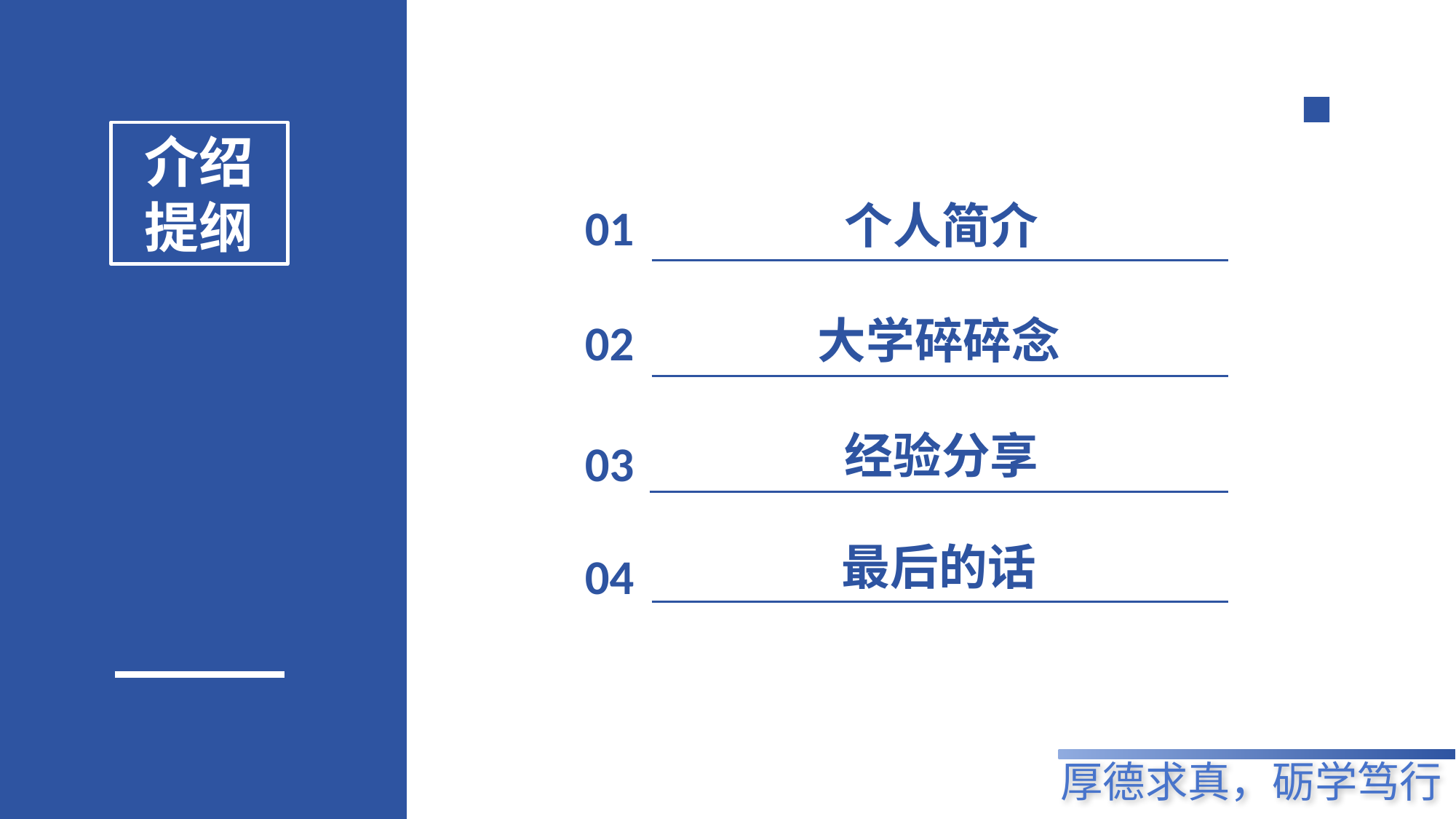

介绍
提纲
个人简介
01
大学碎碎念
02
经验分享
03
最后的话
04
厚德求真，砺学笃行